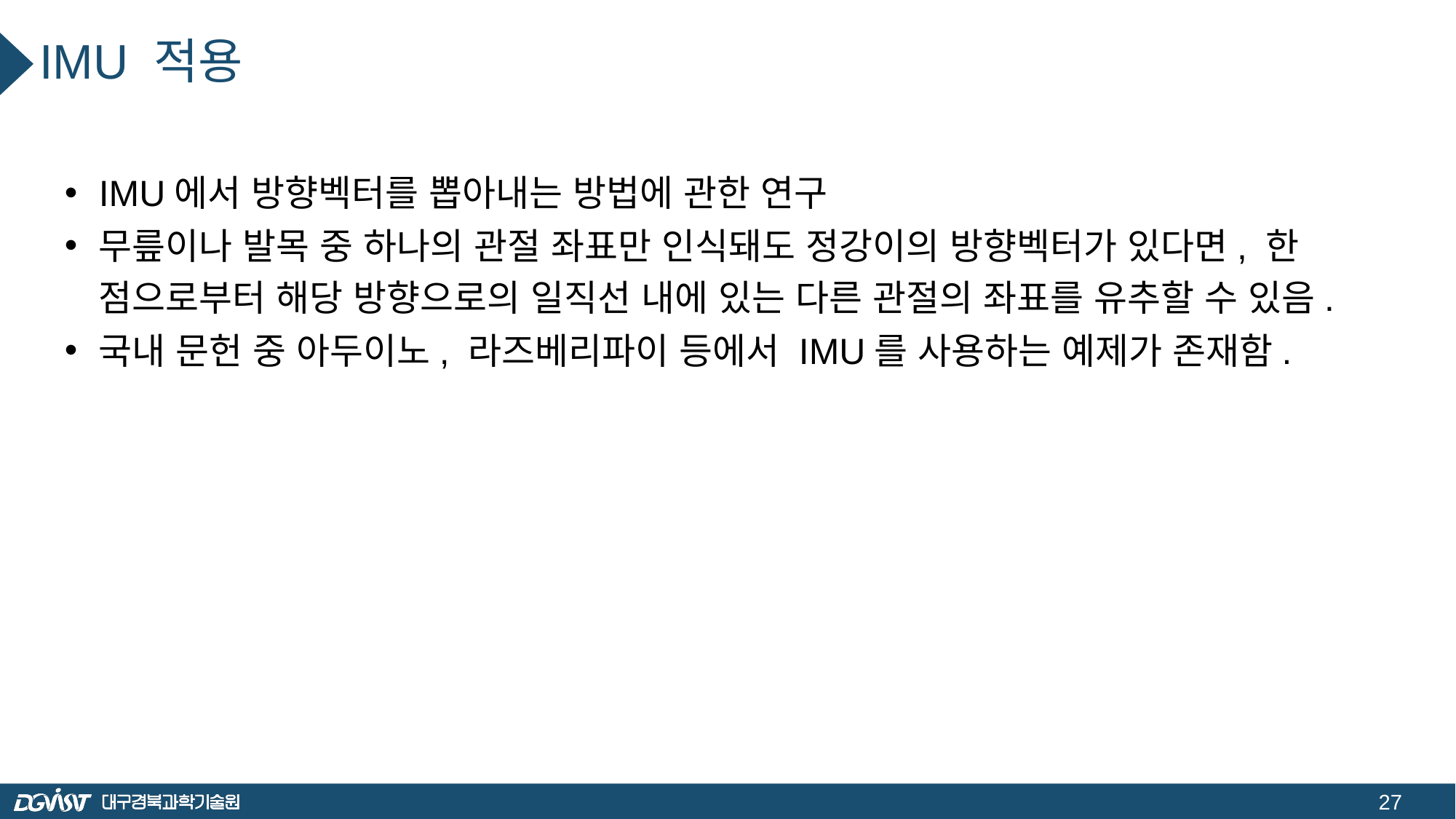

IMU 적용

IMU에서 방향벡터를 뽑아내는 방법에 관한 연구
무릎이나 발목 중 하나의 관절 좌표만 인식돼도 정강이의 방향벡터가 있다면, 한 점으로부터 해당 방향으로의 일직선 내에 있는 다른 관절의 좌표를 유추할 수 있음.
국내 문헌 중 아두이노, 라즈베리파이 등에서 IMU를 사용하는 예제가 존재함.